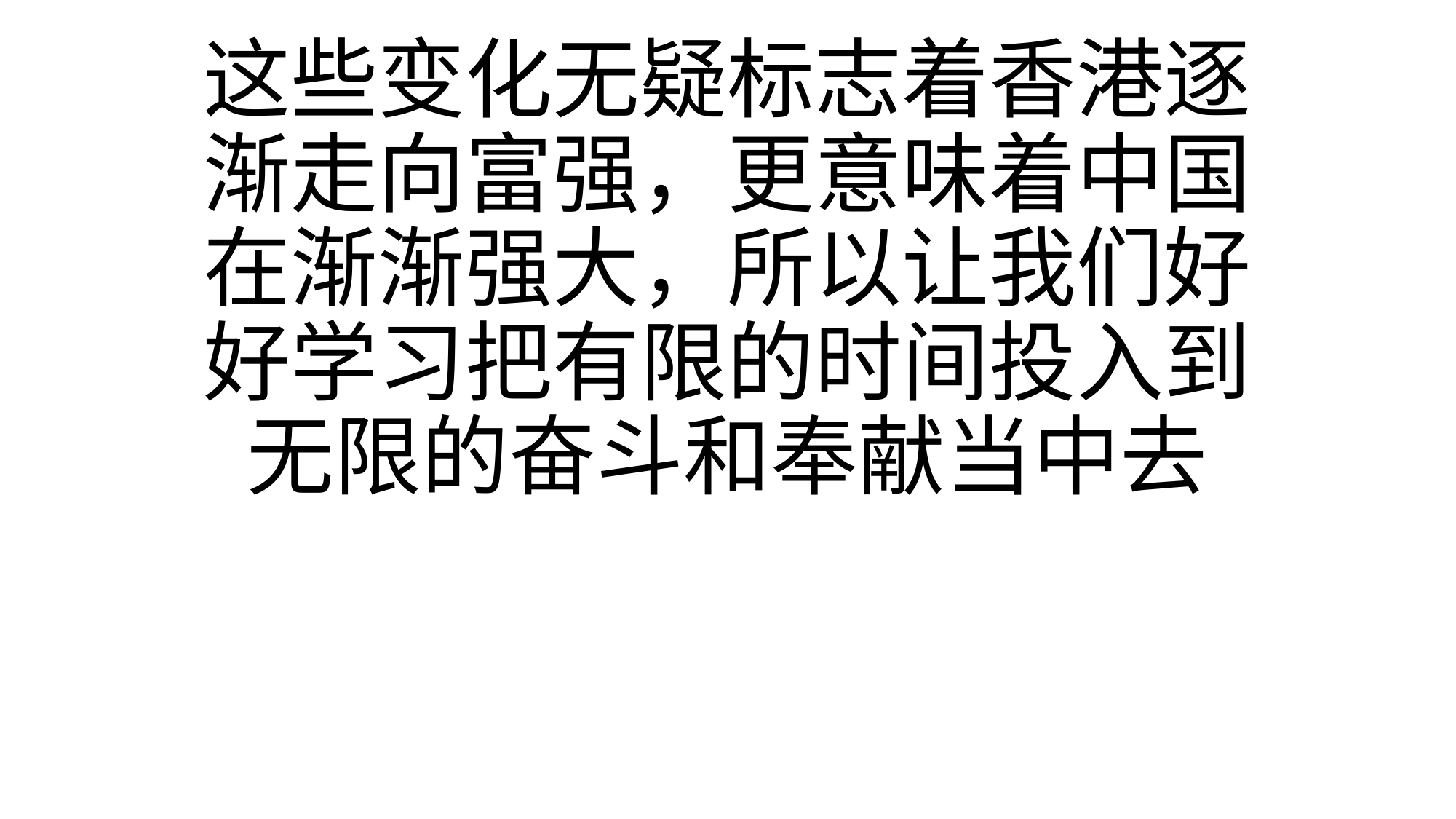

# 这些变化无疑标志着香港逐渐走向富强，更意味着中国在渐渐强大，所以让我们好好学习把有限的时间投入到无限的奋斗和奉献当中去